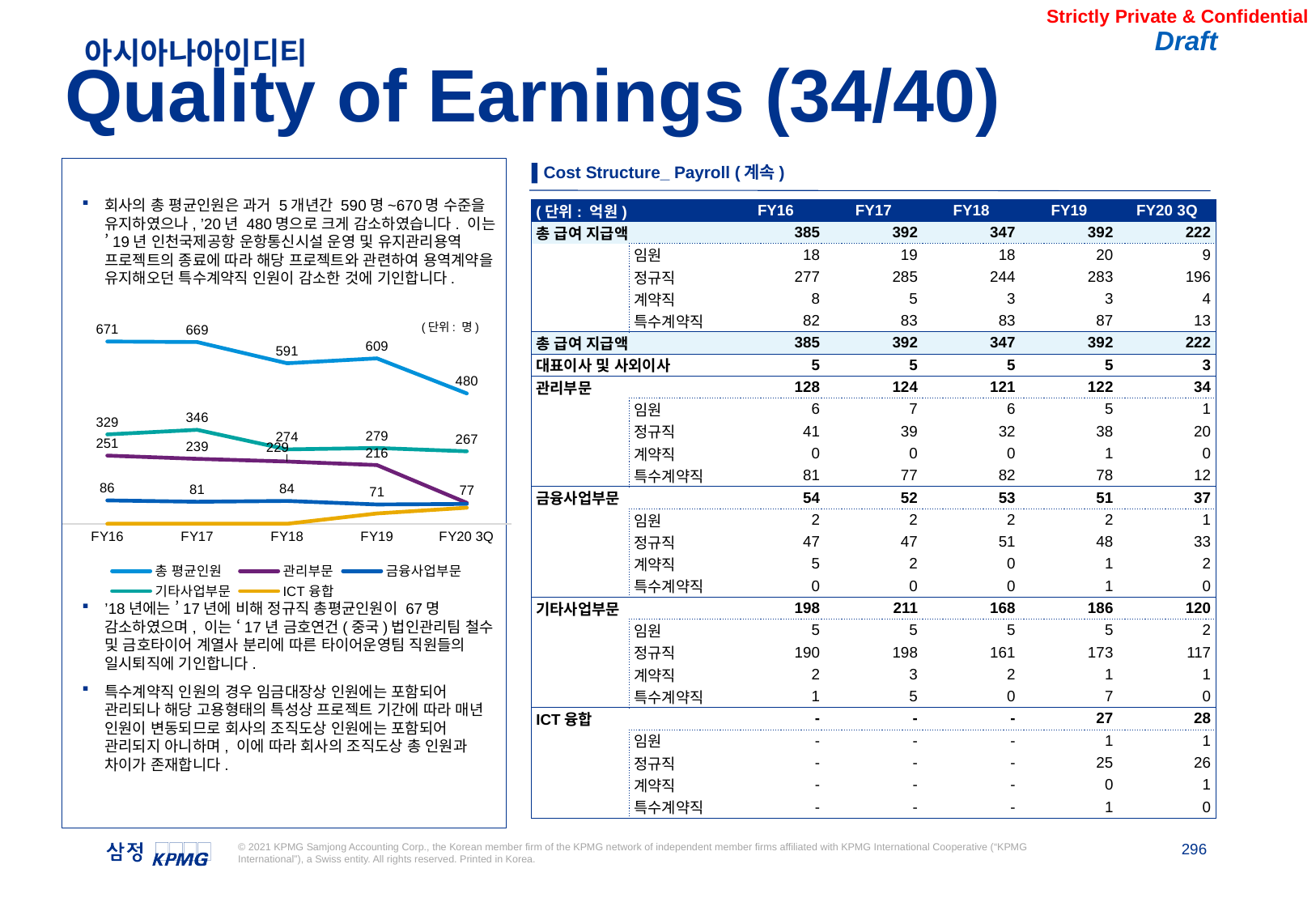

아시아나아이디티
Quality of Earnings (34/40)
▌Cost Structure_ Payroll (계속)

회사의 총 평균인원은 과거 5개년간 590명~670명 수준을 유지하였으나, ’20년 480명으로 크게 감소하였습니다. 이는 ’19년 인천국제공항 운항통신시설 운영 및 유지관리용역 프로젝트의 종료에 따라 해당 프로젝트와 관련하여 용역계약을 유지해오던 특수계약직 인원이 감소한 것에 기인합니다.

’18년에는 ’17년에 비해 정규직 총평균인원이 67명 감소하였으며, 이는 ‘17년 금호연건(중국)법인관리팀 철수 및 금호타이어 계열사 분리에 따른 타이어운영팀 직원들의 일시퇴직에 기인합니다.
특수계약직 인원의 경우 임금대장상 인원에는 포함되어 관리되나 해당 고용형태의 특성상 프로젝트 기간에 따라 매년 인원이 변동되므로 회사의 조직도상 인원에는 포함되어 관리되지 아니하며, 이에 따라 회사의 조직도상 총 인원과 차이가 존재합니다.

| (단위: 억원) |  | FY16 | FY17 | FY18 | FY19 | FY20 3Q |
| --- | --- | --- | --- | --- | --- | --- |
| 총 급여 지급액 |  | 385 | 392 | 347 | 392 | 222 |
|  | 임원 | 18 | 19 | 18 | 20 | 9 |
|  | 정규직 | 277 | 285 | 244 | 283 | 196 |
|  | 계약직 | 8 | 5 | 3 | 3 | 4 |
|  | 특수계약직 | 82 | 83 | 83 | 87 | 13 |
| 총 급여 지급액 |  | 385 | 392 | 347 | 392 | 222 |
| 대표이사 및 사외이사 |  | 5 | 5 | 5 | 5 | 3 |
| 관리부문 |  | 128 | 124 | 121 | 122 | 34 |
|  | 임원 | 6 | 7 | 6 | 5 | 1 |
|  | 정규직 | 41 | 39 | 32 | 38 | 20 |
|  | 계약직 | 0 | 0 | 0 | 1 | 0 |
|  | 특수계약직 | 81 | 77 | 82 | 78 | 12 |
| 금융사업부문 |  | 54 | 52 | 53 | 51 | 37 |
|  | 임원 | 2 | 2 | 2 | 2 | 1 |
|  | 정규직 | 47 | 47 | 51 | 48 | 33 |
|  | 계약직 | 5 | 2 | 0 | 1 | 2 |
|  | 특수계약직 | 0 | 0 | 0 | 1 | 0 |
| 기타사업부문 |  | 198 | 211 | 168 | 186 | 120 |
|  | 임원 | 5 | 5 | 5 | 5 | 2 |
|  | 정규직 | 190 | 198 | 161 | 173 | 117 |
|  | 계약직 | 2 | 3 | 2 | 1 | 1 |
|  | 특수계약직 | 1 | 5 | 0 | 7 | 0 |
| ICT융합 |  | - | - | - | 27 | 28 |
|  | 임원 | - | - | - | 1 | 1 |
|  | 정규직 | - | - | - | 25 | 26 |
|  | 계약직 | - | - | - | 0 | 1 |
|  | 특수계약직 | - | - | - | 1 | 0 |

### Chart

| Category | 총 평균인원 | 관리부문 | 금융사업부문 | 기타사업부문 | ICT융합 |
|---|---|---|---|---|---|
| FY16 | 671.0 | 251.0 | 86.0 | 329.0 | 0.0 |
| FY17 | 669.0 | 239.0 | 81.0 | 346.0 | 0.0 |
| FY18 | 591.0 | 229.0 | 84.0 | 274.0 | 0.0 |
| FY19 | 609.0 | 216.0 | 71.0 | 279.0 | 38.0 |
| FY20 3Q | 480.0 | 77.0 | 73.0 | 267.0 | 59.0 |
(단위: 명)